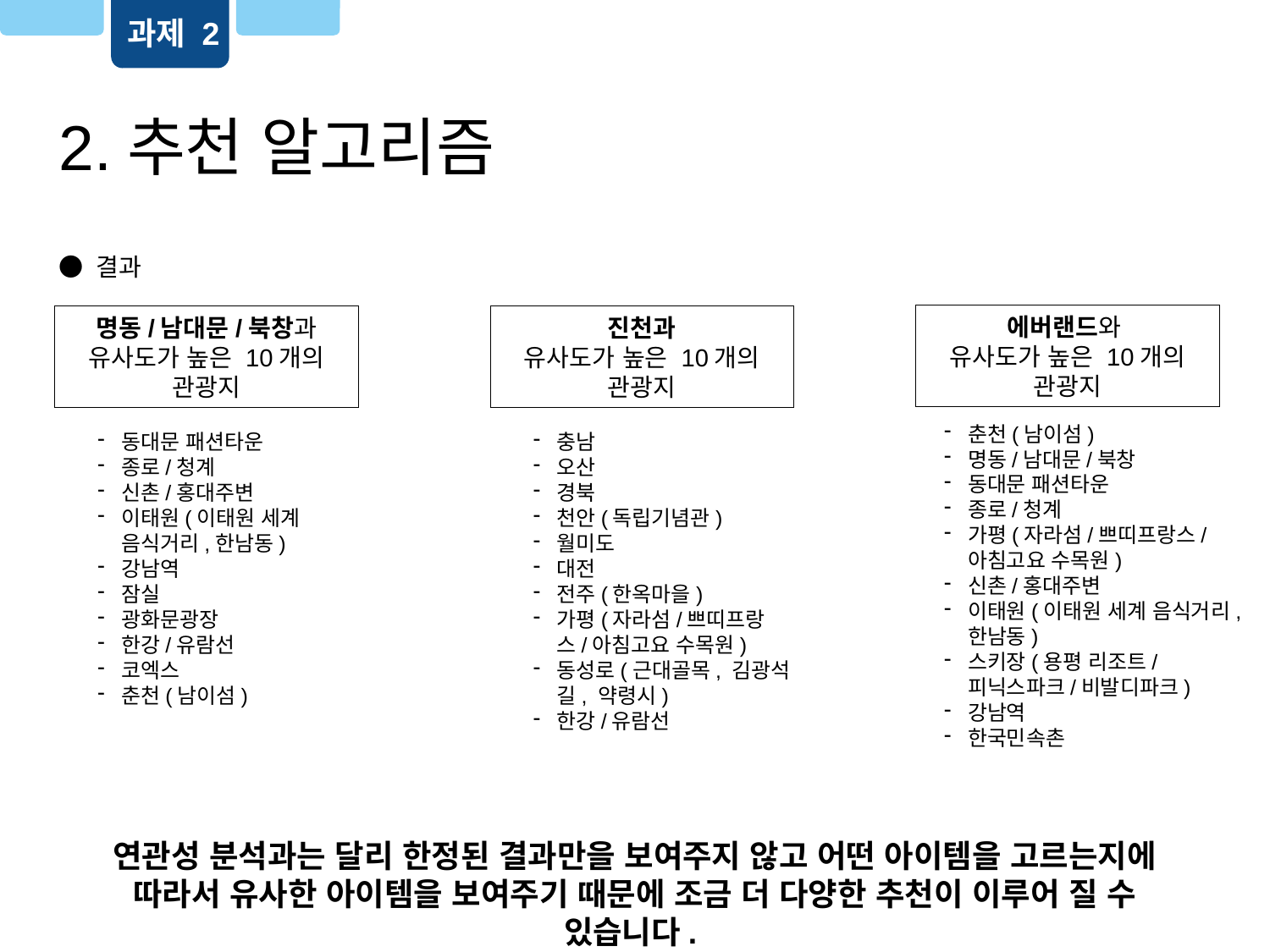

과제 2
2.추천 알고리즘
● 결과
에버랜드와
유사도가 높은 10개의 관광지
명동/남대문/북창과 유사도가 높은 10개의 관광지
진천과
유사도가 높은 10개의 관광지
춘천(남이섬)
명동/남대문/북창
동대문 패션타운
종로/청계
가평(자라섬/쁘띠프랑스/아침고요 수목원)
신촌/홍대주변
이태원(이태원 세계 음식거리,한남동)
스키장(용평 리조트/피닉스파크/비발디파크)
강남역
한국민속촌

동대문 패션타운
종로/청계
신촌/홍대주변
이태원(이태원 세계 음식거리,한남동)
강남역
잠실
광화문광장
한강/유람선
코엑스
춘천(남이섬)
충남
오산
경북
천안(독립기념관)
월미도
대전
전주(한옥마을)
가평(자라섬/쁘띠프랑스/아침고요 수목원)
동성로(근대골목, 김광석길, 약령시)
한강/유람선
연관성 분석과는 달리 한정된 결과만을 보여주지 않고 어떤 아이템을 고르는지에 따라서 유사한 아이템을 보여주기 때문에 조금 더 다양한 추천이 이루어 질 수 있습니다.